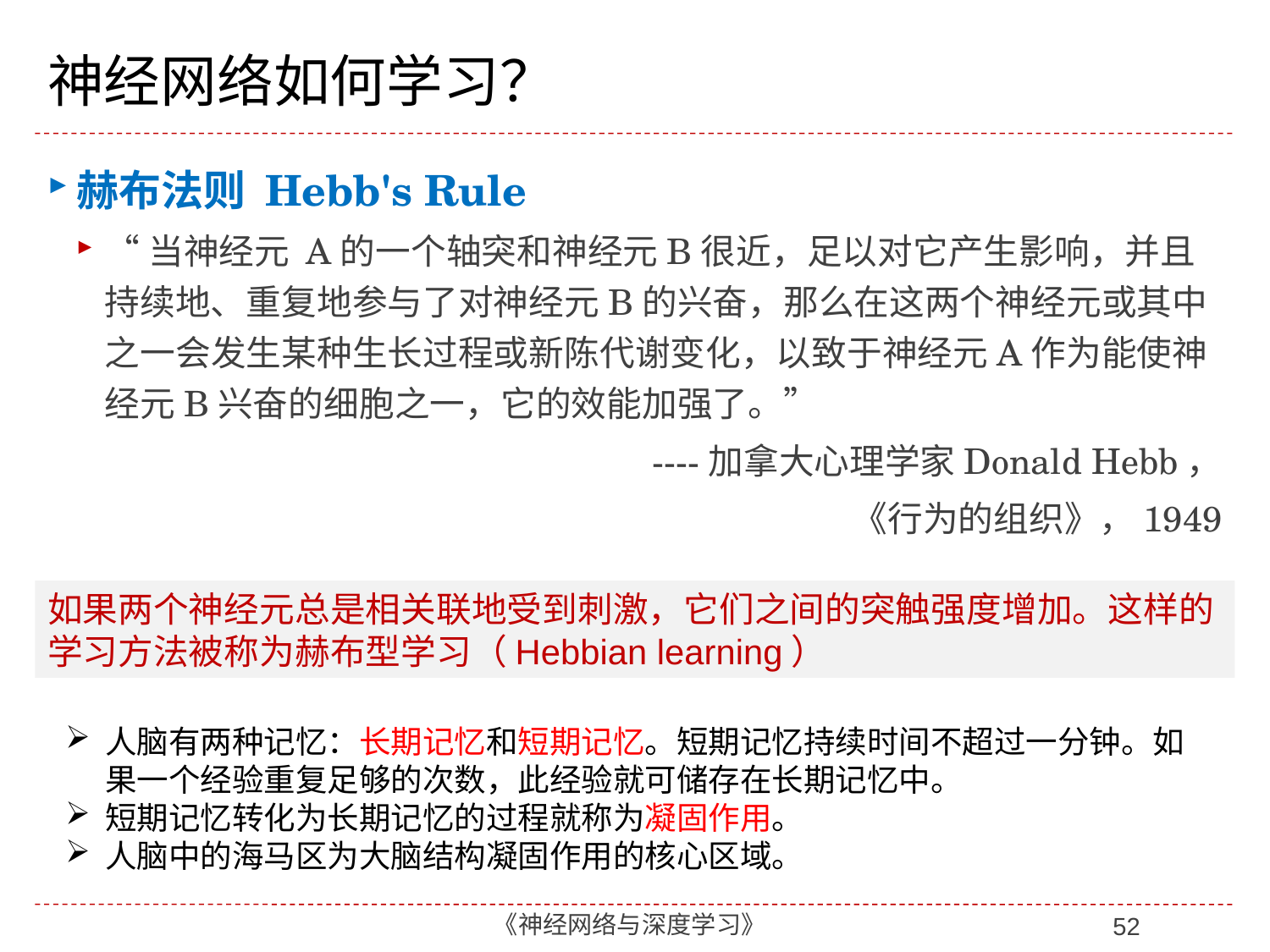

# 神经网络如何学习？
赫布法则 Hebb's Rule
“当神经元 A的一个轴突和神经元B很近，足以对它产生影响，并且持续地、重复地参与了对神经元B的兴奋，那么在这两个神经元或其中之一会发生某种生长过程或新陈代谢变化，以致于神经元A作为能使神经元B兴奋的细胞之一，它的效能加强了。”
----加拿大心理学家Donald Hebb，
《行为的组织》，1949
如果两个神经元总是相关联地受到刺激，它们之间的突触强度增加。这样的学习方法被称为赫布型学习（Hebbian learning）
人脑有两种记忆：长期记忆和短期记忆。短期记忆持续时间不超过一分钟。如果一个经验重复足够的次数，此经验就可储存在长期记忆中。
短期记忆转化为长期记忆的过程就称为凝固作用。
人脑中的海马区为大脑结构凝固作用的核心区域。